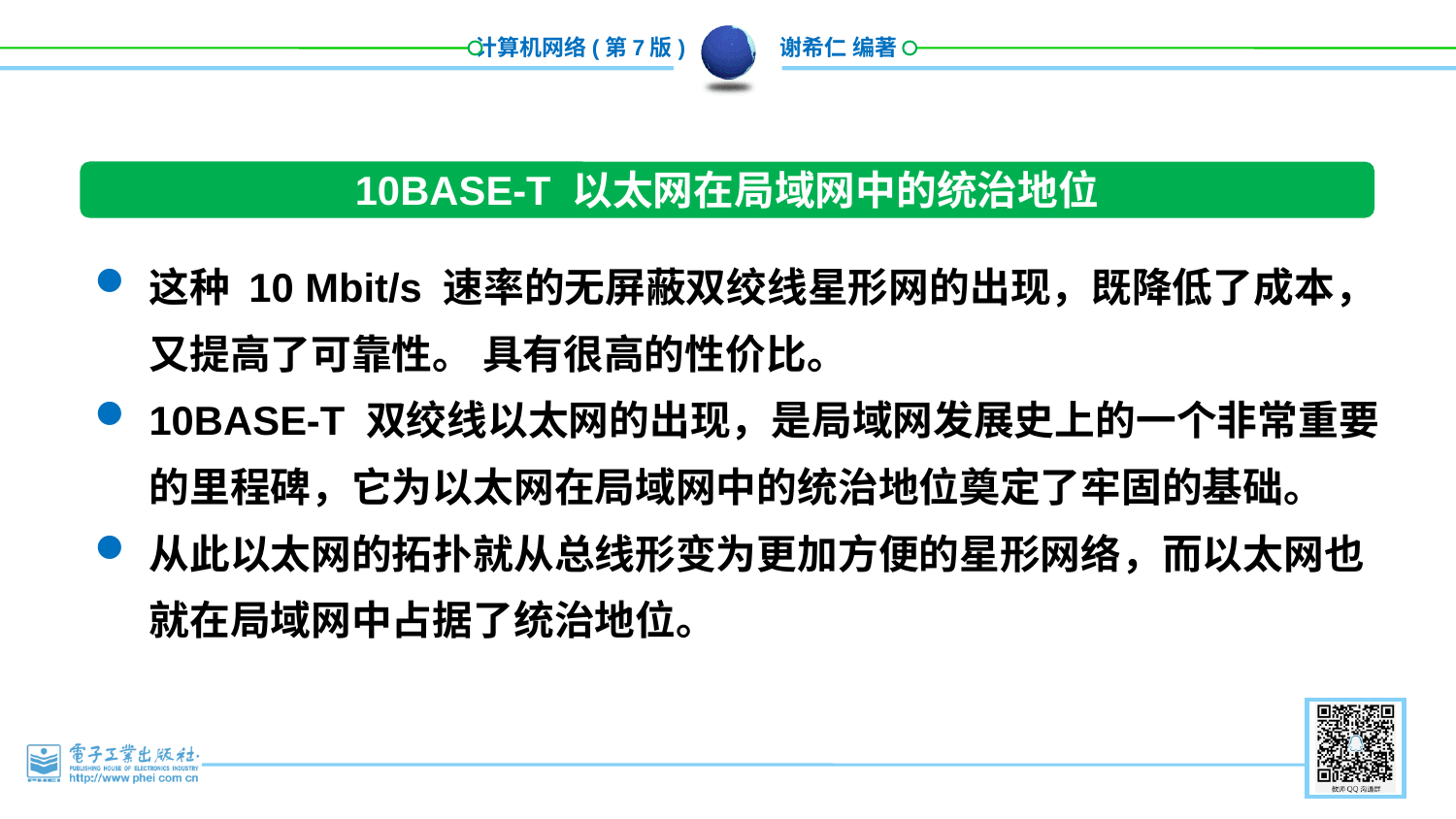

10BASE-T 以太网在局域网中的统治地位

这种 10 Mbit/s 速率的无屏蔽双绞线星形网的出现，既降低了成本，又提高了可靠性。 具有很高的性价比。
10BASE-T 双绞线以太网的出现，是局域网发展史上的一个非常重要的里程碑，它为以太网在局域网中的统治地位奠定了牢固的基础。
从此以太网的拓扑就从总线形变为更加方便的星形网络，而以太网也就在局域网中占据了统治地位。